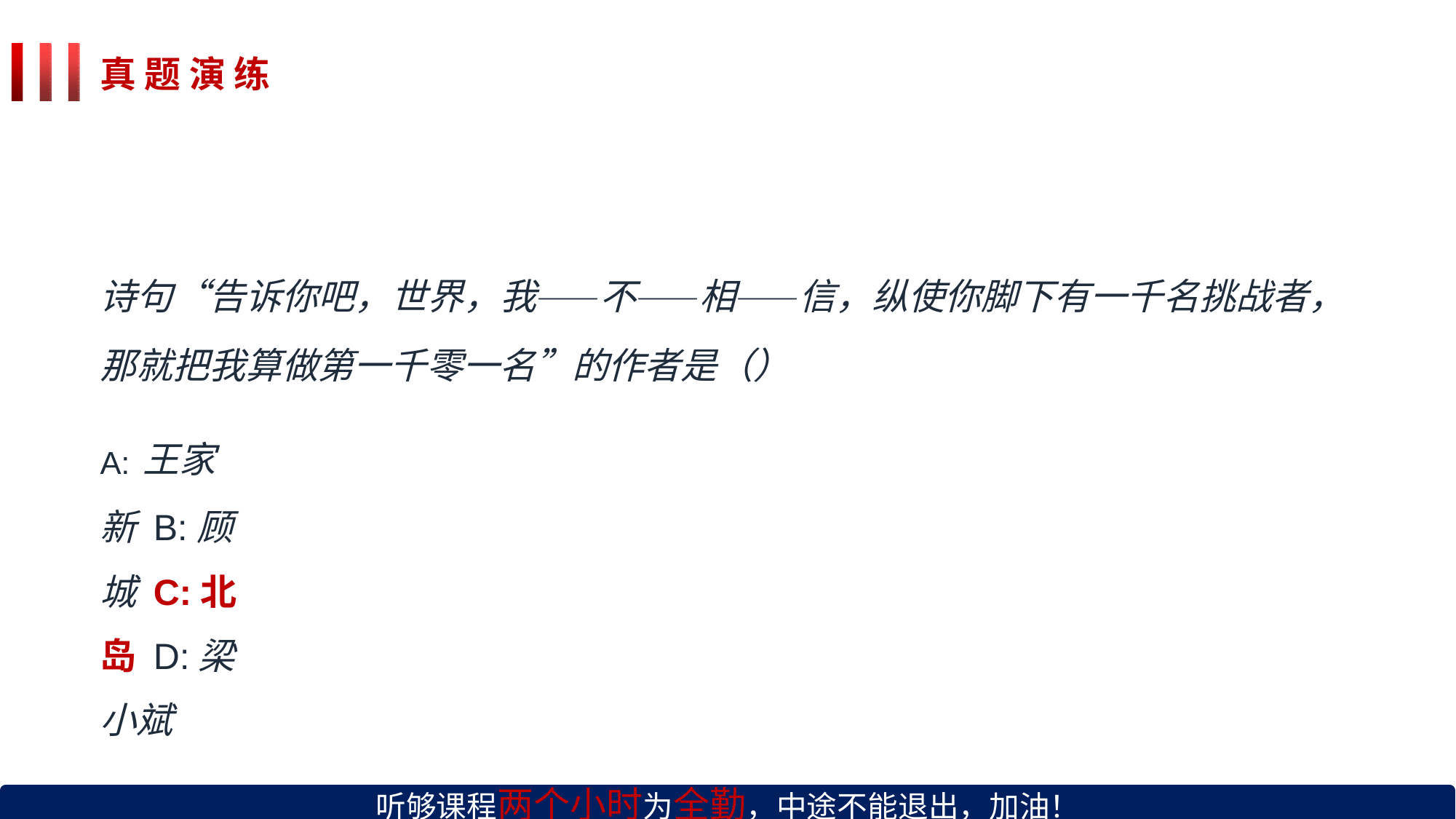

真 题 演 练
诗句“告诉你吧，世界，我——不——相——信，纵使你脚下有一千名挑战者， 那就把我算做第一千零一名”的作者是（）
A:王家新 B:顾城 C:北岛 D:梁小斌
48

听够课程两个小时为全勤，中途不能退出，加油！